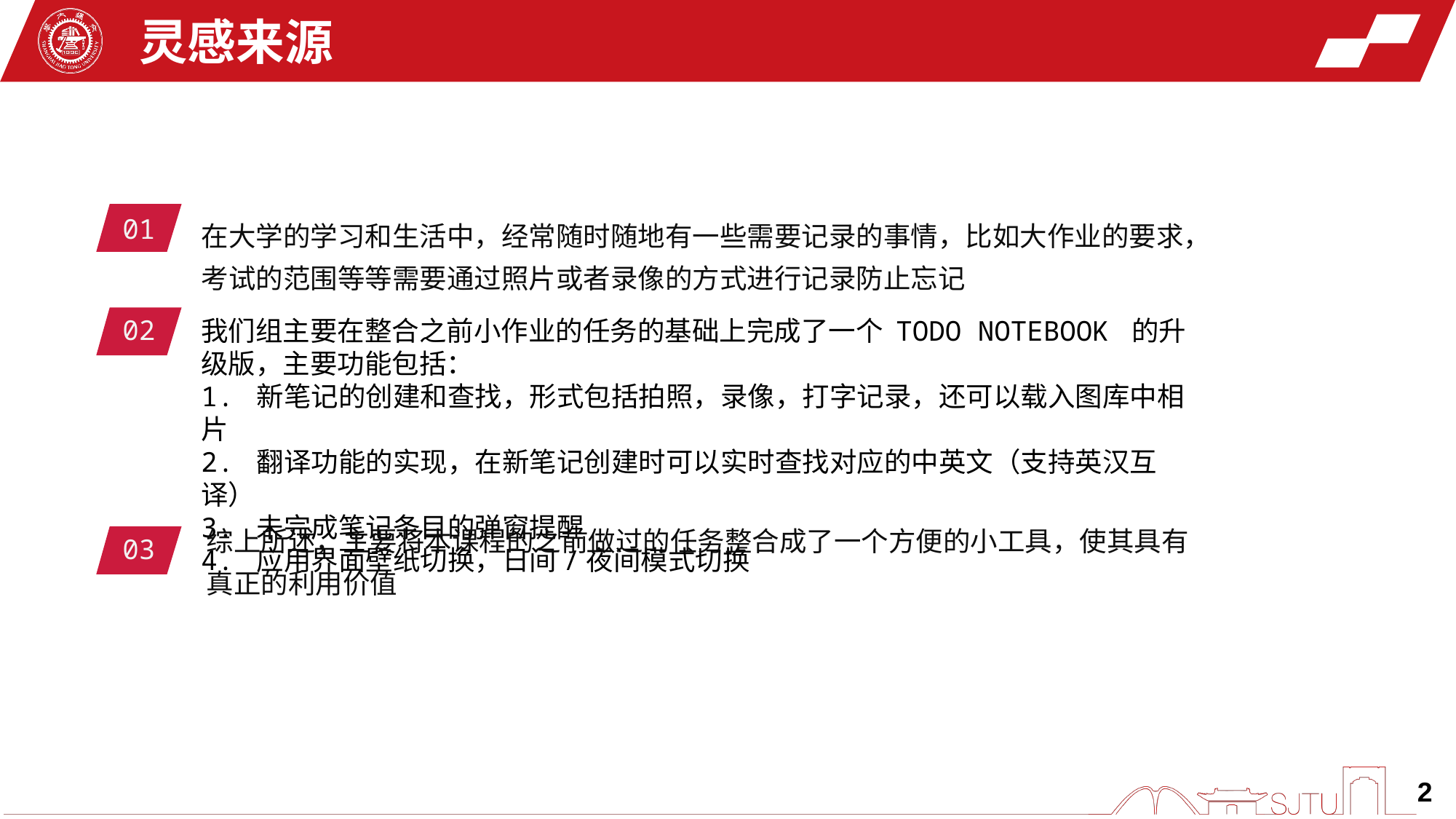

灵感来源
在大学的学习和生活中，经常随时随地有一些需要记录的事情，比如大作业的要求，考试的范围等等需要通过照片或者录像的方式进行记录防止忘记
01
02

我们组主要在整合之前小作业的任务的基础上完成了一个 TODO NOTEBOOK 的升级版，主要功能包括：
1. 新笔记的创建和查找，形式包括拍照，录像，打字记录，还可以载入图库中相片
2. 翻译功能的实现，在新笔记创建时可以实时查找对应的中英文（支持英汉互译）
3. 未完成笔记条目的弹窗提醒
4. 应用界面壁纸切换，日间/夜间模式切换
综上所述，主要将本课程的之前做过的任务整合成了一个方便的小工具，使其具有真正的利用价值

03